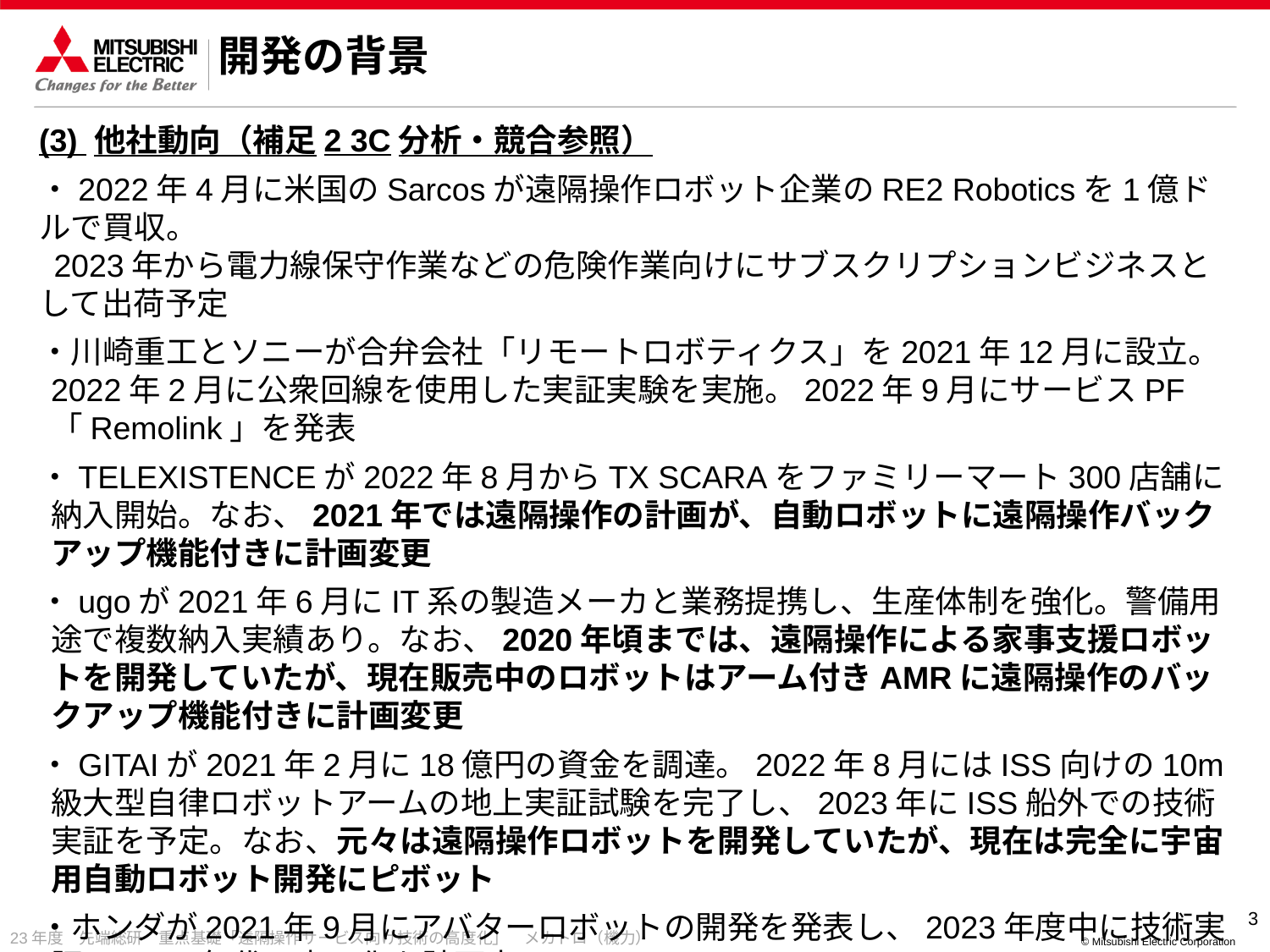

開発の背景
(3) 他社動向（補足2 3C分析・競合参照）
・2022年4月に米国のSarcosが遠隔操作ロボット企業のRE2 Roboticsを1億ドルで買収。
 2023年から電力線保守作業などの危険作業向けにサブスクリプションビジネスとして出荷予定
・川崎重工とソニーが合弁会社「リモートロボティクス」を2021年12月に設立。2022年2月に公衆回線を使用した実証実験を実施。2022年9月にサービスPF「Remolink」を発表
・TELEXISTENCEが2022年8月からTX SCARAをファミリーマート300店舗に納入開始。なお、2021年では遠隔操作の計画が、自動ロボットに遠隔操作バックアップ機能付きに計画変更
・ugoが2021年6月にIT系の製造メーカと業務提携し、生産体制を強化。警備用途で複数納入実績あり。なお、2020年頃までは、遠隔操作による家事支援ロボットを開発していたが、現在販売中のロボットはアーム付きAMRに遠隔操作のバックアップ機能付きに計画変更
・GITAIが2021年2月に18億円の資金を調達。2022年8月にはISS向けの10m級大型自律ロボットアームの地上実証試験を完了し、2023年にISS船外での技術実証を予定。なお、元々は遠隔操作ロボットを開発していたが、現在は完全に宇宙用自動ロボット開発にピボット
・ホンダが2021年9月にアバターロボットの開発を発表し、2023年度中に技術実証、2030年代の実用化を計画中
他社は2020年時点から比べると、いずれも累積調達資金が数十億に達し、従業員数も倍近くの50人弱へと規模が拡大。一方で、多くの企業で遠隔操作サービスの事業化に苦しんでいる印象（コストや人代替作業性など）で、短期的な資金確保のために、自動ロボットサービスにピボットする企業が増加。ただ、川崎重工などの大企業が参入しつつあり、競合他社の脅威は増している状況